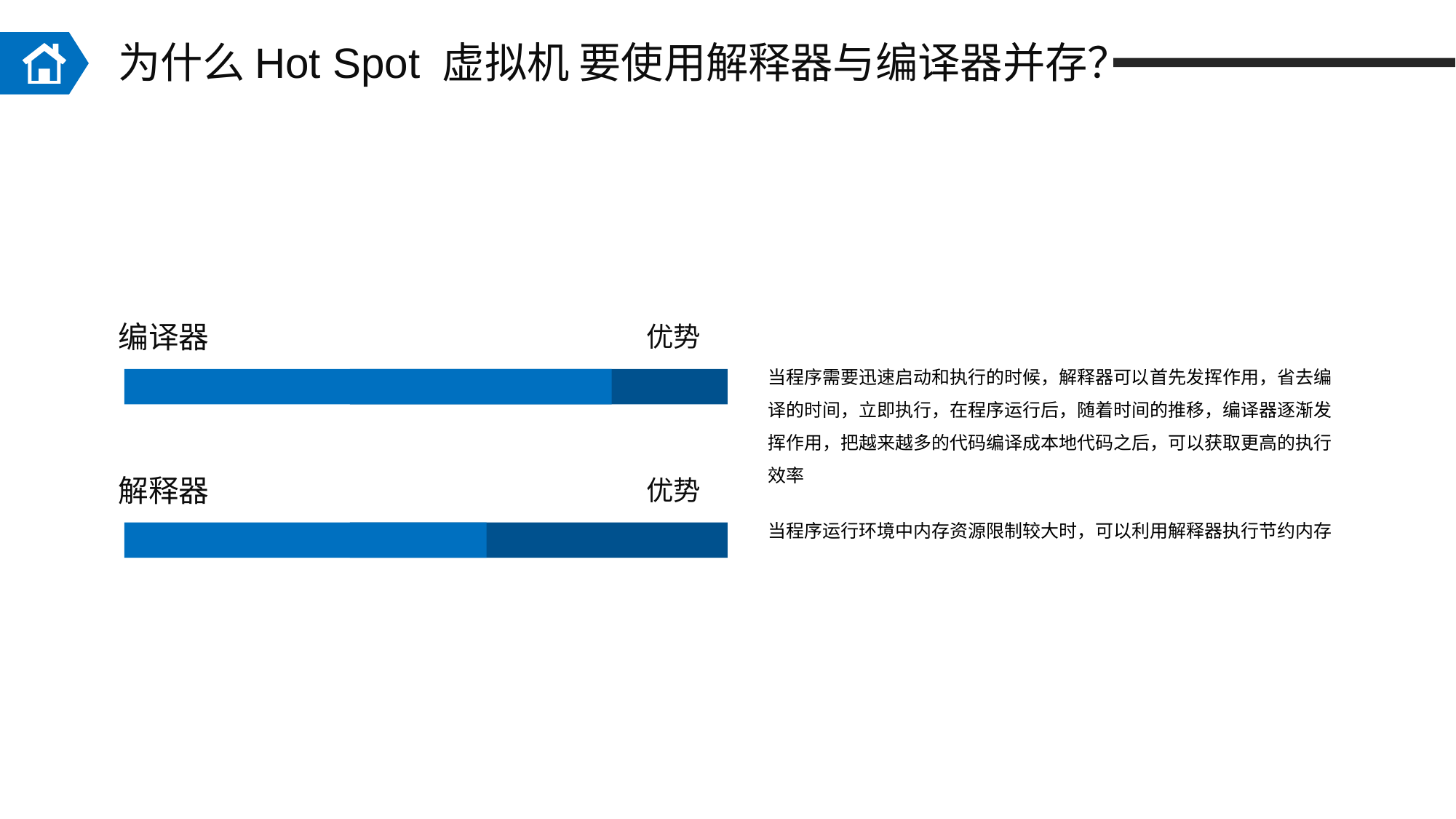

为什么Hot Spot 虚拟机 要使用解释器与编译器并存？

编译器
优势
当程序需要迅速启动和执行的时候，解释器可以首先发挥作用，省去编译的时间，立即执行，在程序运行后，随着时间的推移，编译器逐渐发挥作用，把越来越多的代码编译成本地代码之后，可以获取更高的执行效率

解释器
优势
当程序运行环境中内存资源限制较大时，可以利用解释器执行节约内存